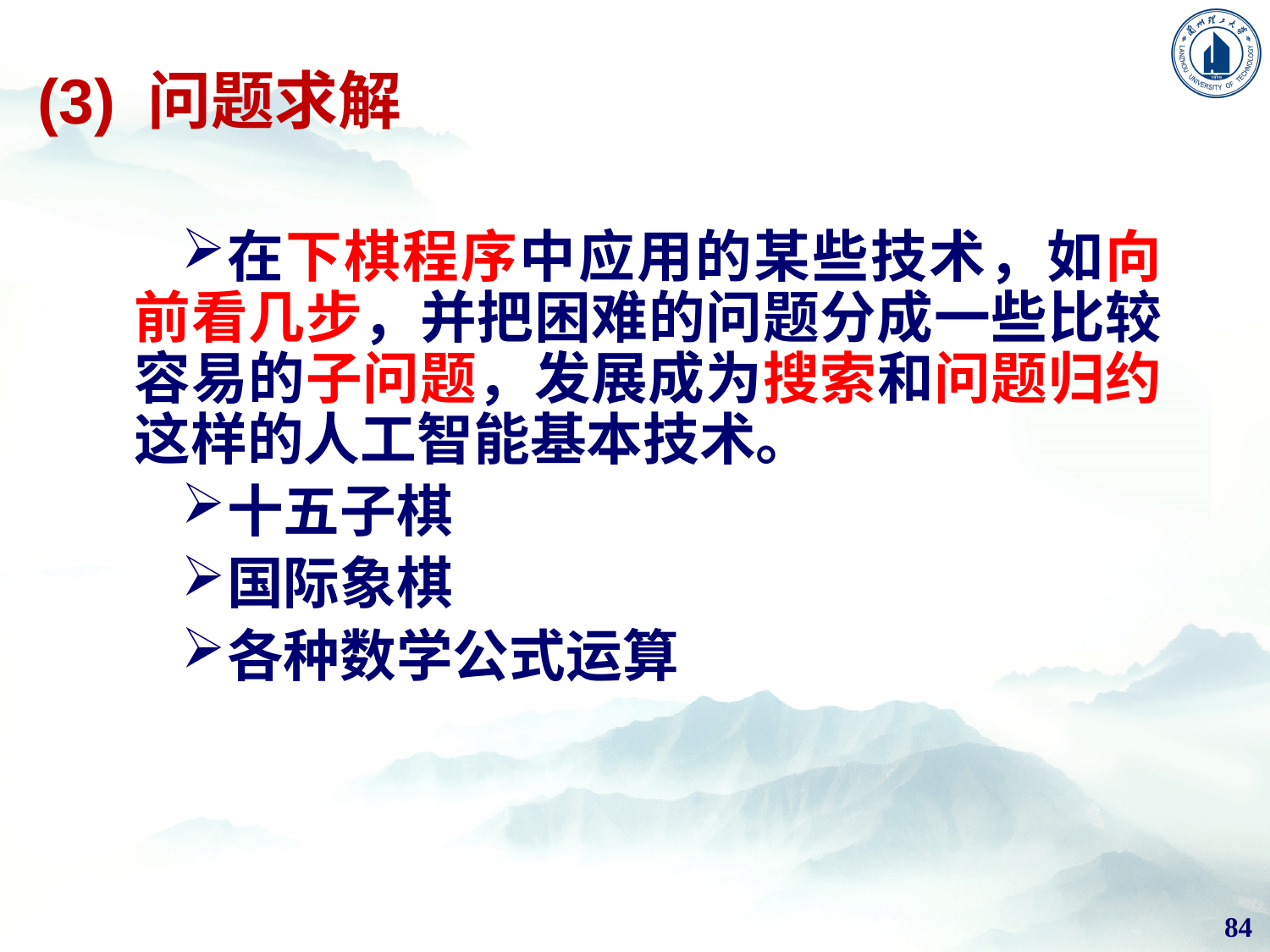

# (3) 问题求解
在下棋程序中应用的某些技术，如向前看几步，并把困难的问题分成一些比较容易的子问题，发展成为搜索和问题归约这样的人工智能基本技术。
十五子棋
国际象棋
各种数学公式运算
84